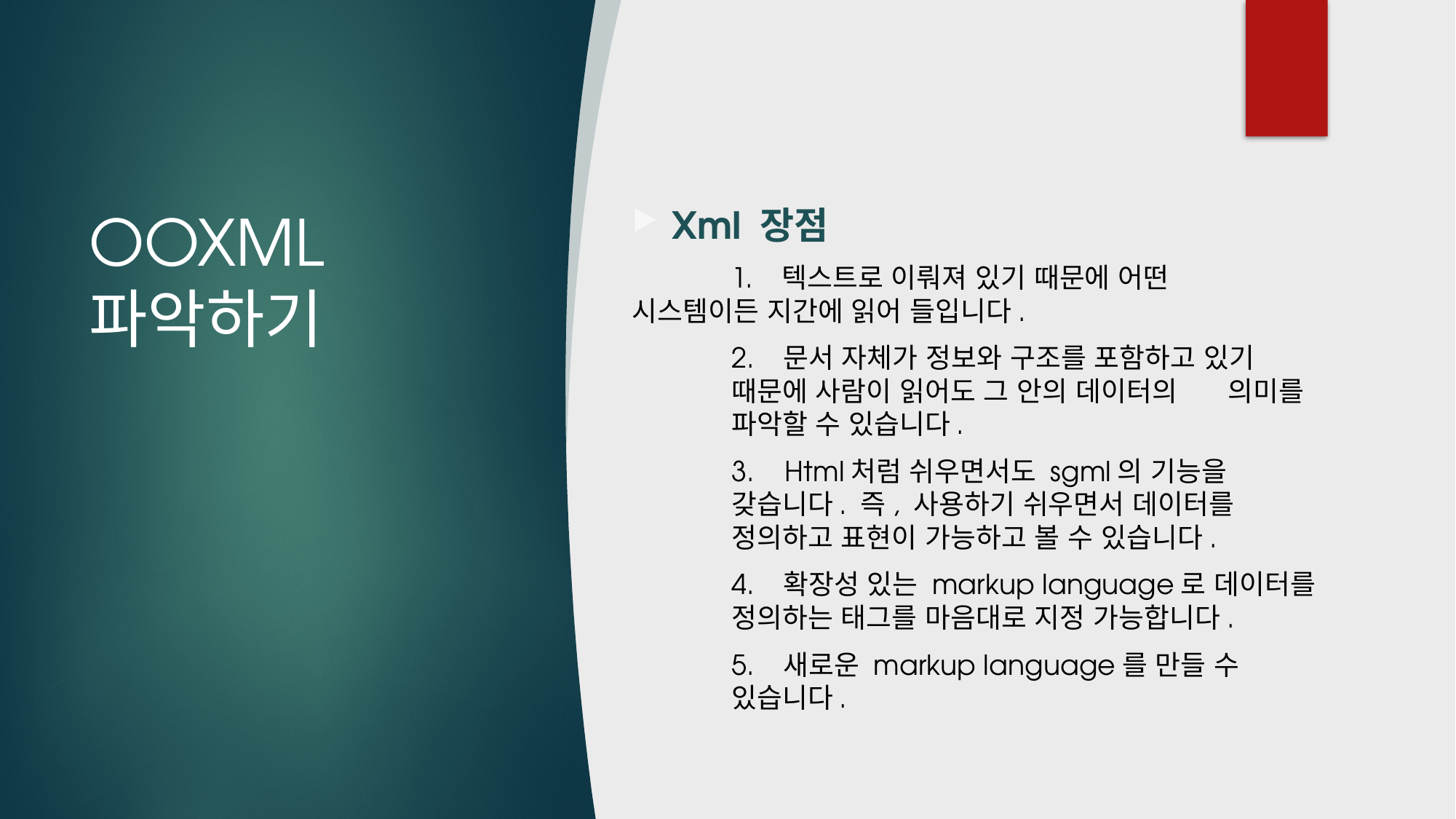

# OOXML 파악하기
Xml 장점
	1.   텍스트로 이뤄져 있기 때문에 어떤 					시스템이든 지간에 읽어 들입니다.
	2.   문서 자체가 정보와 구조를 포함하고 있기 			때문에 사람이 읽어도 그 안의 데이터의 			의미를 	파악할 수 있습니다.
	3.    Html처럼 쉬우면서도 sgml의 기능을 				갖습니다. 즉, 사용하기 쉬우면서 데이터를 			정의하고 표현이 가능하고 볼 수 있습니다.
	4.   확장성 있는 markup language로 데이터를 		정의하는 태그를 마음대로 지정 가능합니다.
	5.   새로운 markup language를 만들 수 				있습니다.